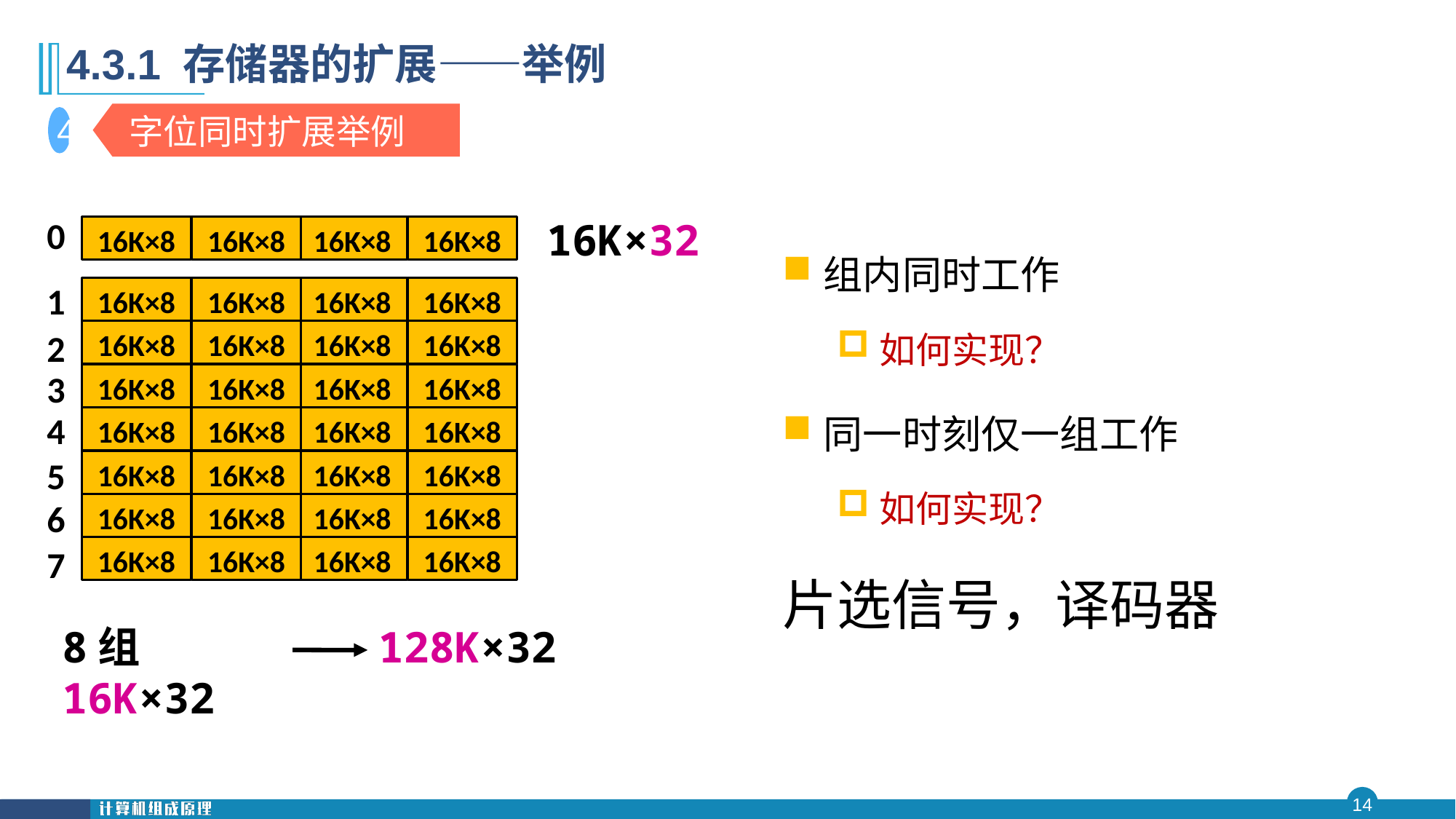

第四 章
# 4.3.1 存储器的扩展——举例

字位同时扩展举例
4
0
16K×8
16K×8
16K×8
16K×8
1
16K×8
16K×8
16K×8
16K×8
16K×8
16K×8
16K×8
16K×8
16K×8
16K×8
16K×8
16K×8
16K×8
16K×8
16K×8
16K×8
16K×8
16K×8
16K×8
16K×8
16K×8
16K×8
16K×8
16K×8
16K×8
16K×8
16K×8
16K×8
2
3
4
5
6
7
16K×32
8组16K×32
128K×32

组内同时工作
如何实现？
同一时刻仅一组工作
如何实现？
片选信号，译码器